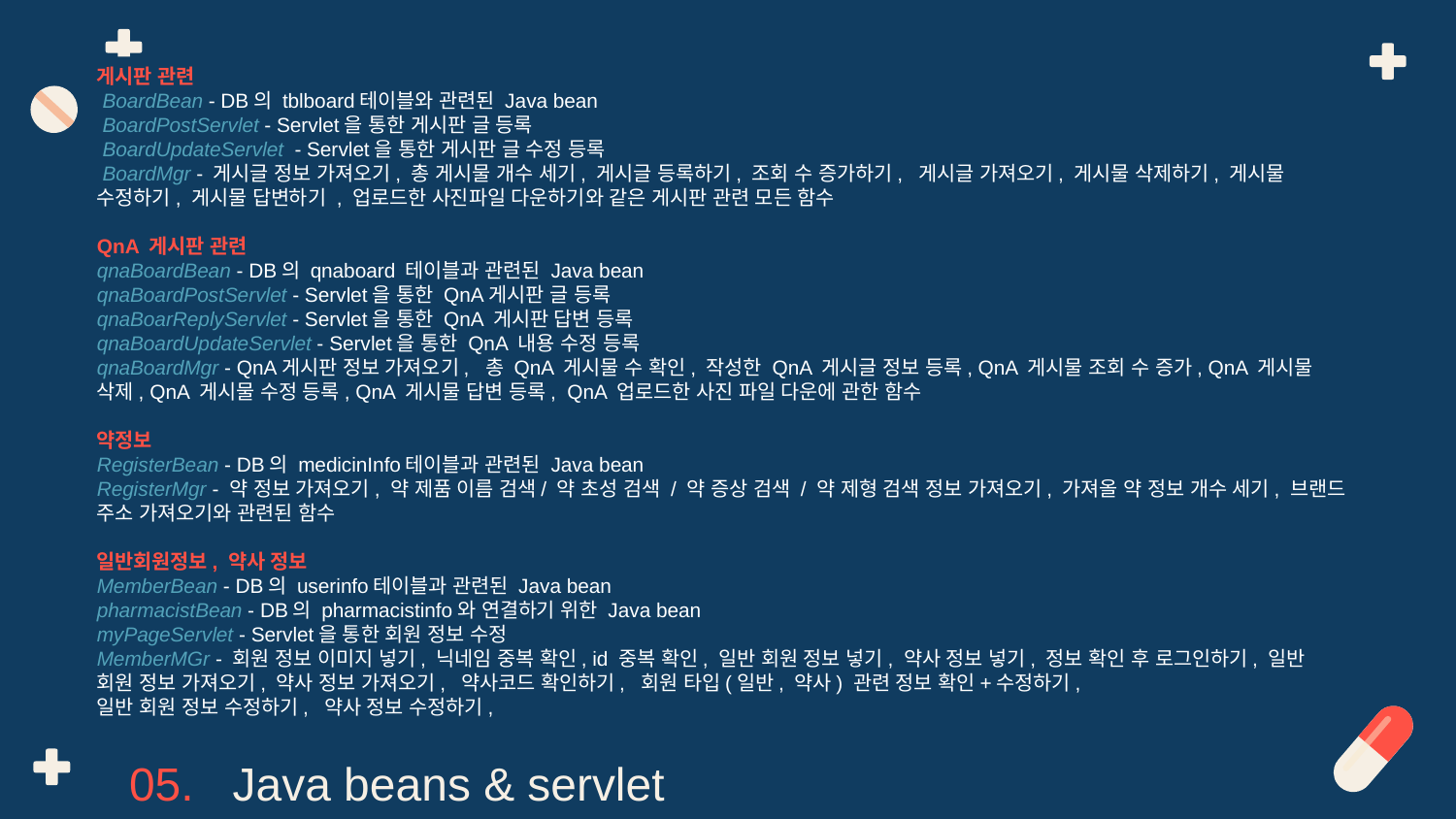

게시판 관련
 BoardBean - DB의 tblboard테이블와 관련된 Java bean
 BoardPostServlet - Servlet을 통한 게시판 글 등록
 BoardUpdateServlet  - Servlet을 통한 게시판 글 수정 등록
 BoardMgr - 게시글 정보 가져오기, 총 게시물 개수 세기, 게시글 등록하기, 조회 수 증가하기,  게시글 가져오기, 게시물 삭제하기, 게시물 수정하기, 게시물 답변하기 , 업로드한 사진파일 다운하기와 같은 게시판 관련 모든 함수

QnA 게시판 관련
qnaBoardBean - DB의 qnaboard 테이블과 관련된 Java bean
qnaBoardPostServlet - Servlet을 통한 QnA게시판 글 등록
qnaBoarReplyServlet - Servlet을 통한 QnA 게시판 답변 등록
qnaBoardUpdateServlet - Servlet을 통한 QnA 내용 수정 등록
qnaBoardMgr - QnA게시판 정보 가져오기,  총 QnA 게시물 수 확인, 작성한 QnA 게시글 정보 등록, QnA 게시물 조회 수 증가, QnA 게시물 삭제, QnA 게시물 수정 등록, QnA 게시물 답변 등록,  QnA 업로드한 사진 파일 다운에 관한 함수

약정보
RegisterBean - DB의 medicinInfo테이블과 관련된 Java bean
RegisterMgr - 약 정보 가져오기, 약 제품 이름 검색/ 약 초성 검색 / 약 증상 검색 / 약 제형 검색 정보 가져오기, 가져올 약 정보 개수 세기, 브랜드 주소 가져오기와 관련된 함수

일반회원정보, 약사 정보
MemberBean - DB의 userinfo테이블과 관련된 Java bean
pharmacistBean - DB의 pharmacistinfo와 연결하기 위한 Java bean
myPageServlet - Servlet을 통한 회원 정보 수정
MemberMGr - 회원 정보 이미지 넣기, 닉네임 중복 확인, id 중복 확인, 일반 회원 정보 넣기, 약사 정보 넣기, 정보 확인 후 로그인하기, 일반 회원 정보 가져오기, 약사 정보 가져오기,  약사코드 확인하기,  회원 타입(일반, 약사) 관련 정보 확인+수정하기,
일반 회원 정보 수정하기,  약사 정보 수정하기,
05.   Java beans & servlet